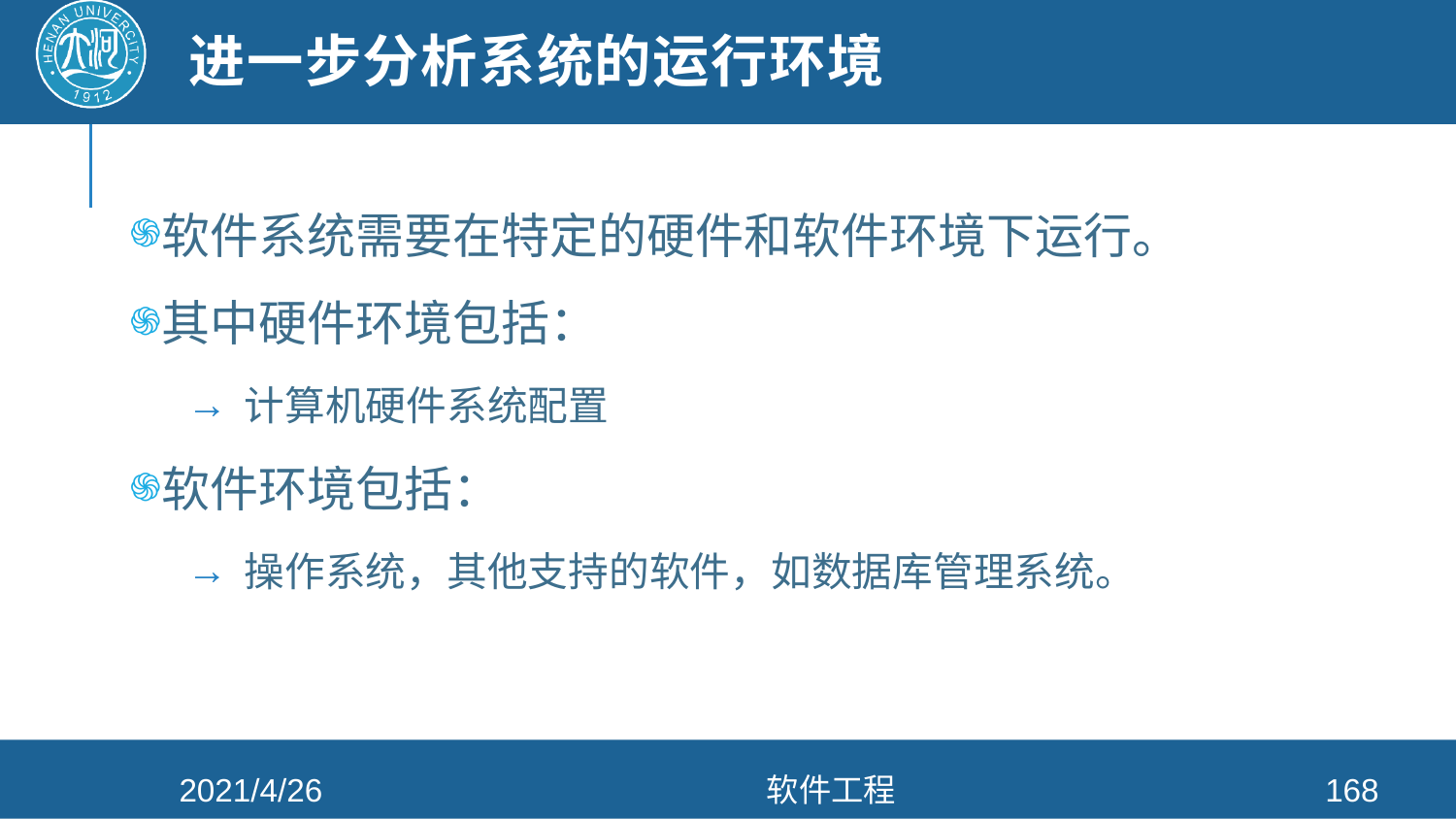

# 进一步分析系统的运行环境
软件系统需要在特定的硬件和软件环境下运行。
其中硬件环境包括：
计算机硬件系统配置
软件环境包括：
操作系统，其他支持的软件，如数据库管理系统。
2021/4/26
软件工程
168